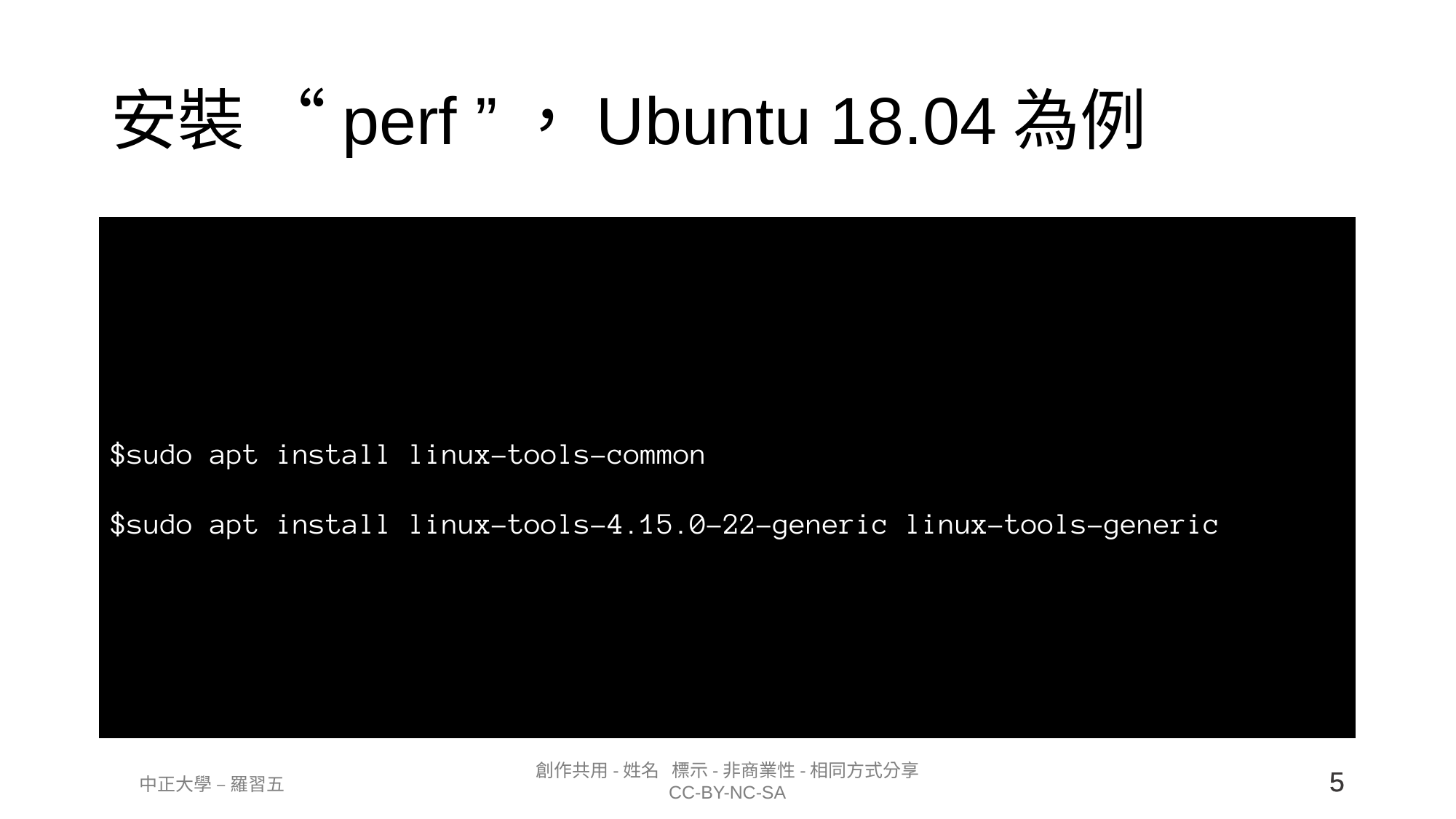

# 安裝 “perf ”，Ubuntu 18.04為例
$sudo apt install linux-tools-common
$sudo apt install linux-tools-4.15.0-22-generic linux-tools-generic